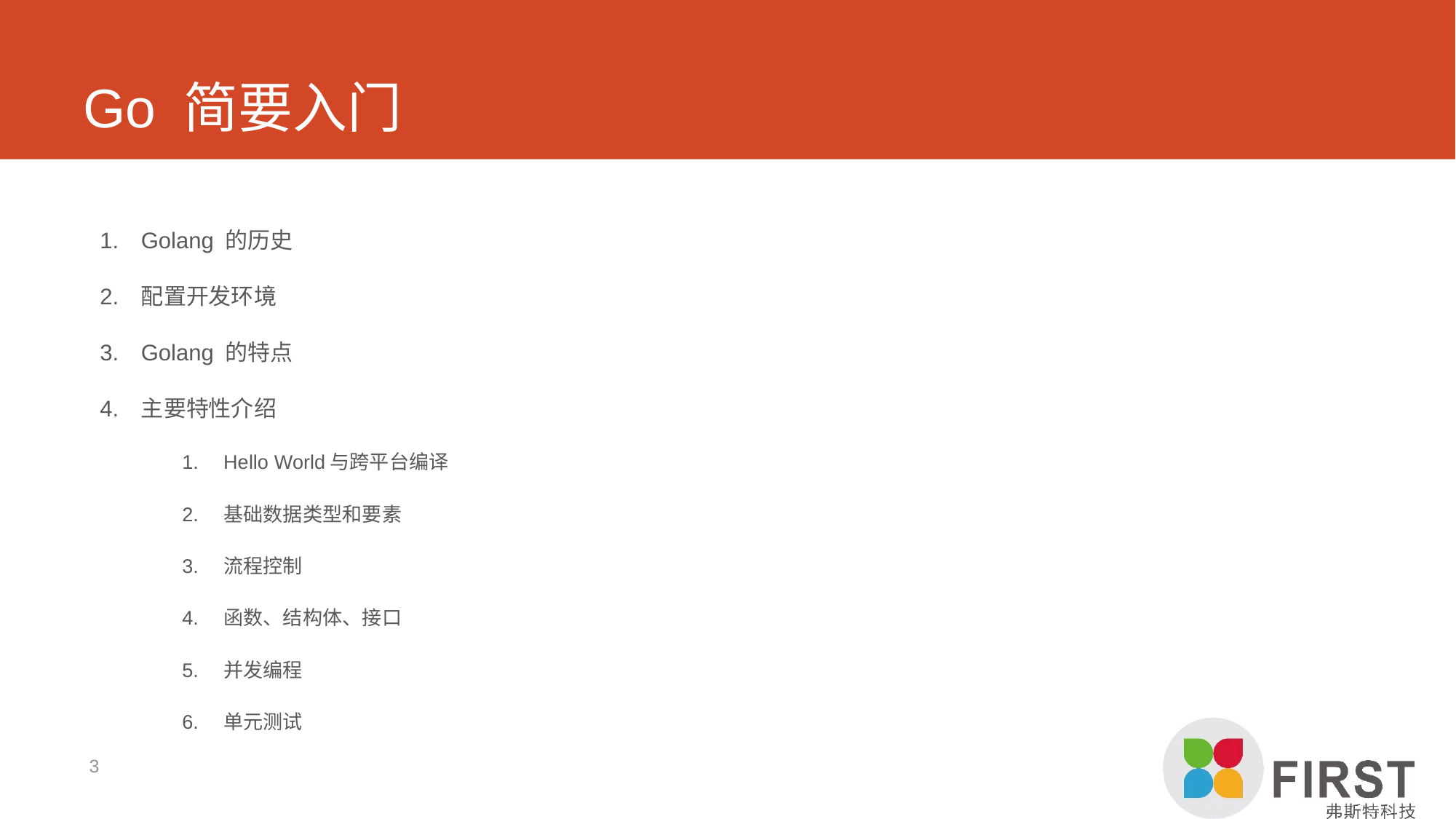

# Go 简要入门
Golang 的历史
配置开发环境
Golang 的特点
主要特性介绍
Hello World与跨平台编译
基础数据类型和要素
流程控制
函数、结构体、接口
并发编程
单元测试

3